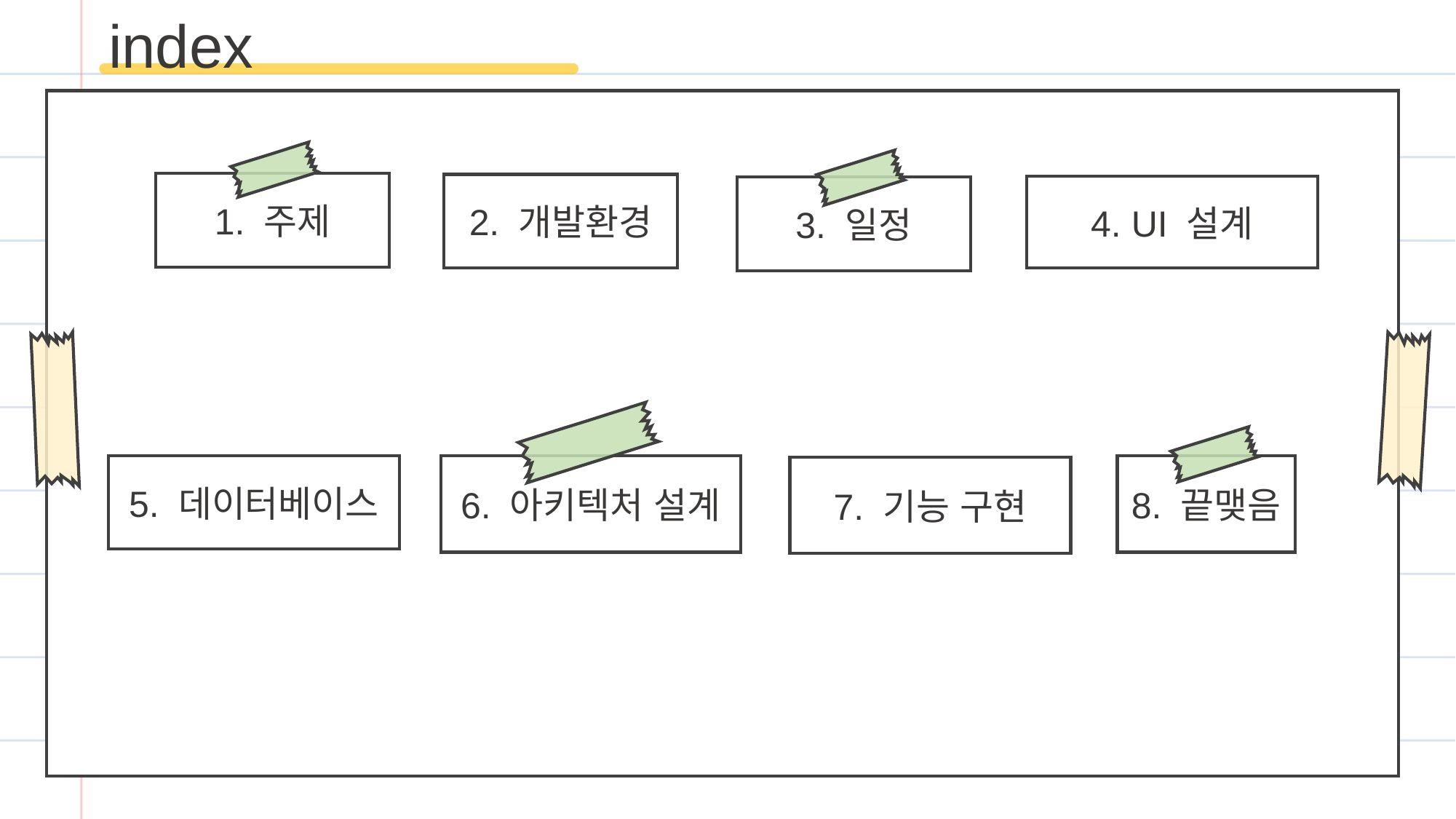

index

1. 주제
2. 개발환경
4. UI 설계
3. 일정

5. 데이터베이스
6. 아키텍처 설계
8. 끝맺음
7. 기능 구현